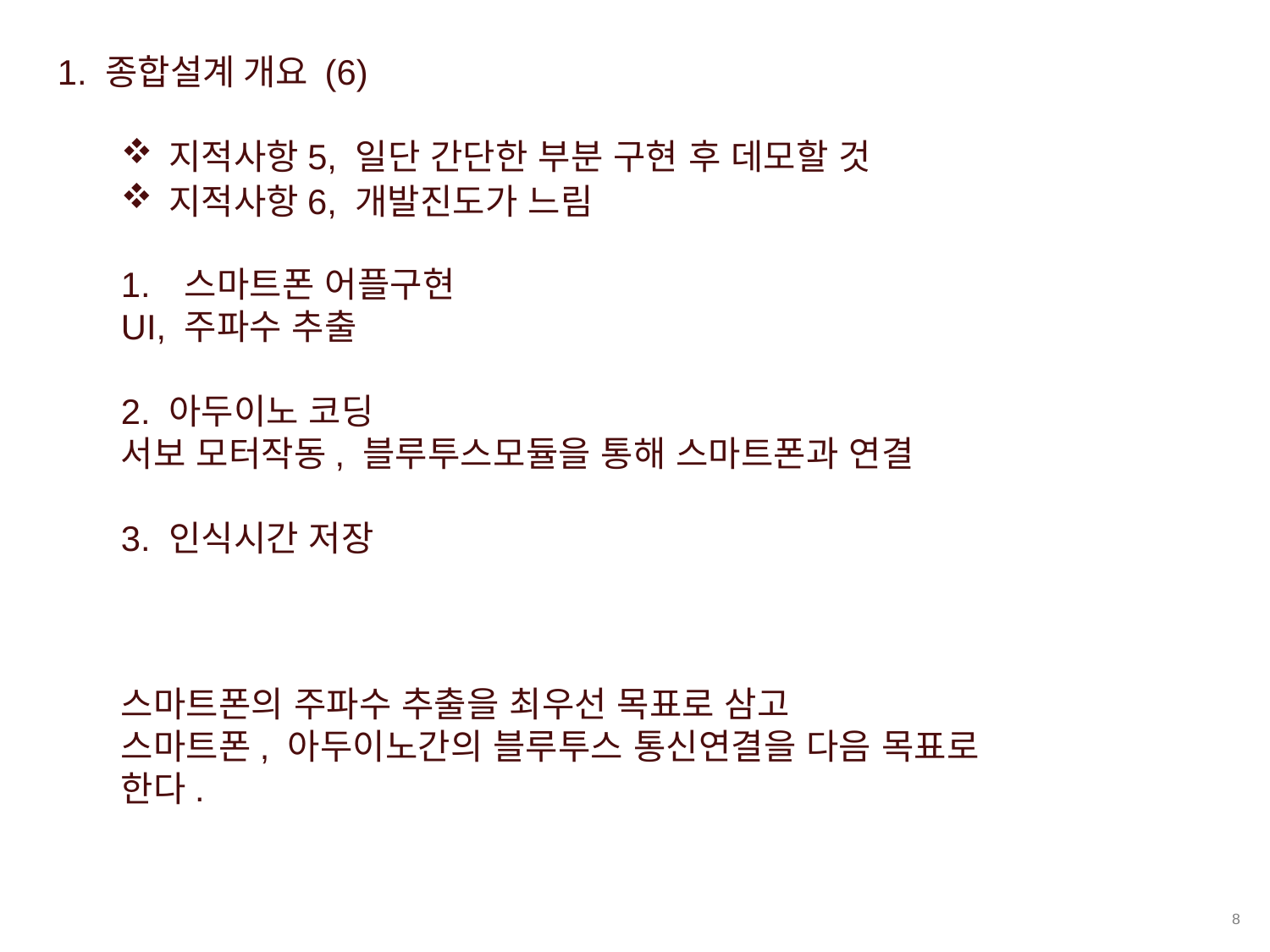

지적사항5, 일단 간단한 부분 구현 후 데모할 것

1. 종합설계 개요 (6)
지적사항6, 개발진도가 느림
스마트폰 어플구현
UI, 주파수 추출

2. 아두이노 코딩
서보 모터작동, 블루투스모듈을 통해 스마트폰과 연결

3. 인식시간 저장
스마트폰의 주파수 추출을 최우선 목표로 삼고
스마트폰, 아두이노간의 블루투스 통신연결을 다음 목표로 한다.